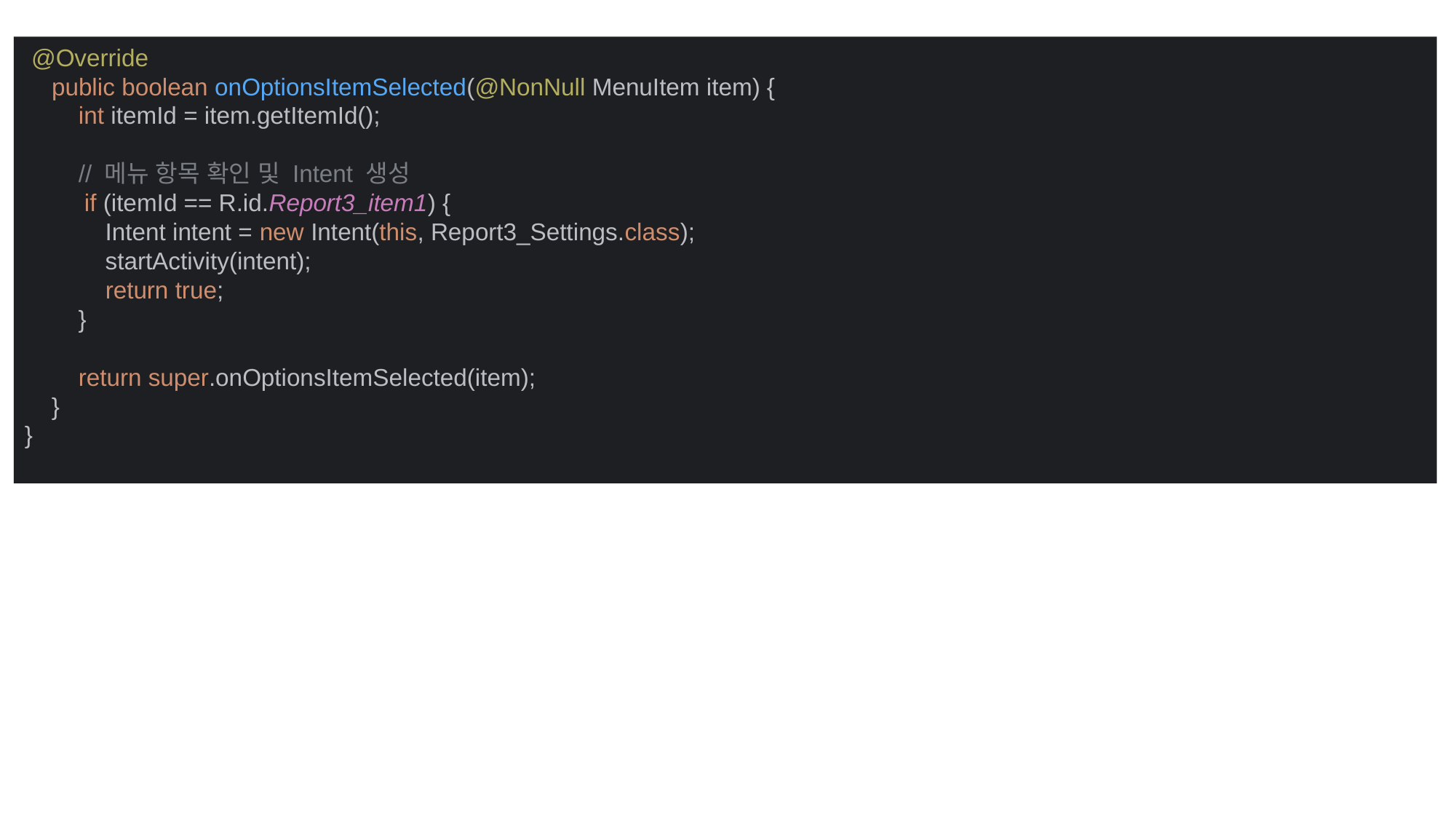

@Override
    public boolean onOptionsItemSelected(@NonNull MenuItem item) {
        int itemId = item.getItemId();
        // 메뉴 항목 확인 및 Intent 생성
        if (itemId == R.id.Report3_item1) {
            Intent intent = new Intent(this, Report3_Settings.class);
            startActivity(intent);
            return true;
        }
        return super.onOptionsItemSelected(item);
    }
}